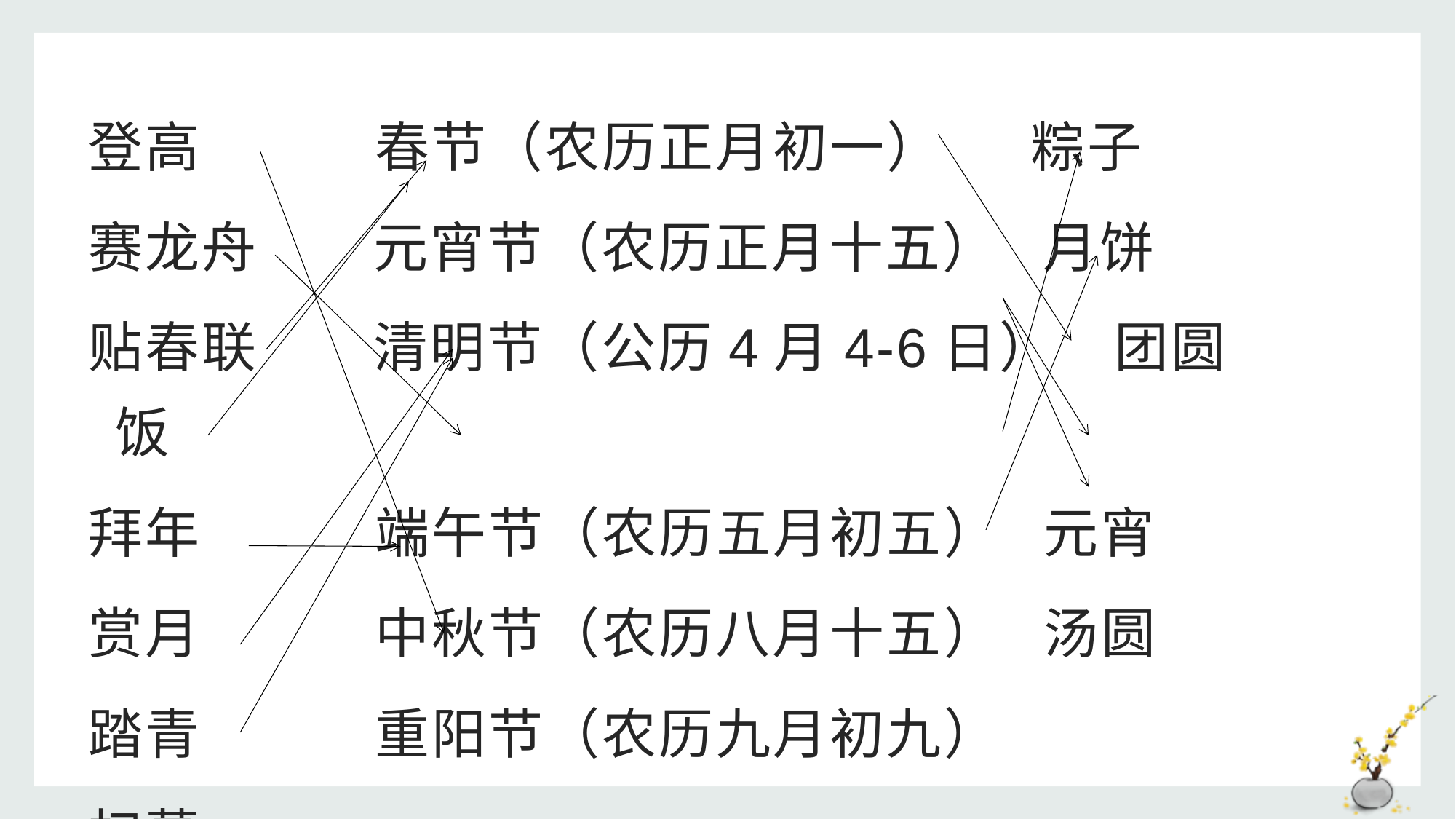

登高            春节（农历正月初一）      粽子
赛龙舟        元宵节（农历正月十五）   月饼
贴春联        清明节（公历4月4-6日）    团圆饭
拜年            端午节（农历五月初五）   元宵
赏月            中秋节（农历八月十五）   汤圆
踏青            重阳节（农历九月初九）
扫墓